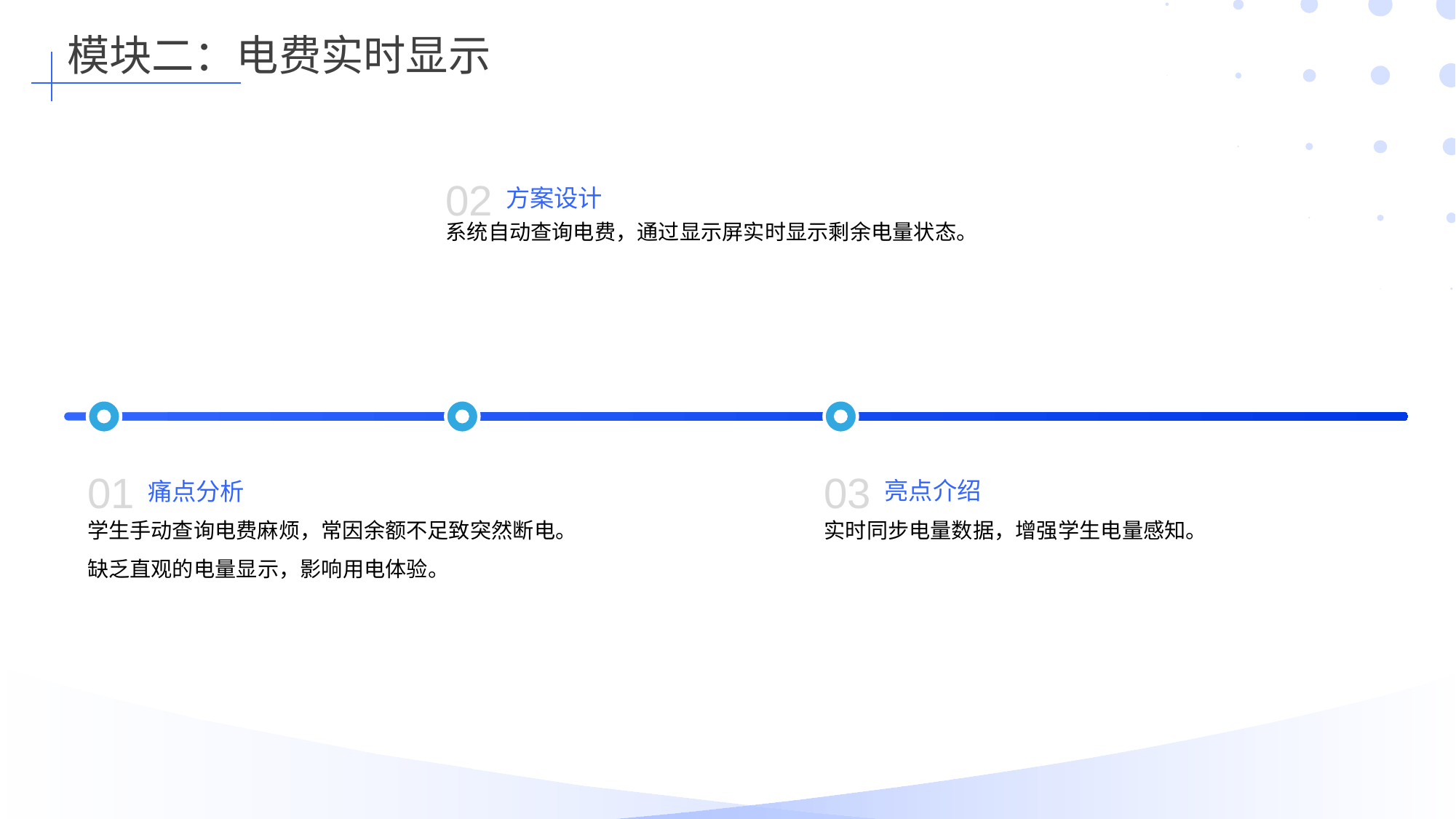

模块二：电费实时显示
02
方案设计
系统自动查询电费，通过显示屏实时显示剩余电量状态。

亮点介绍
01
痛点分析
03
学生手动查询电费麻烦，常因余额不足致突然断电。
缺乏直观的电量显示，影响用电体验。
实时同步电量数据，增强学生电量感知。